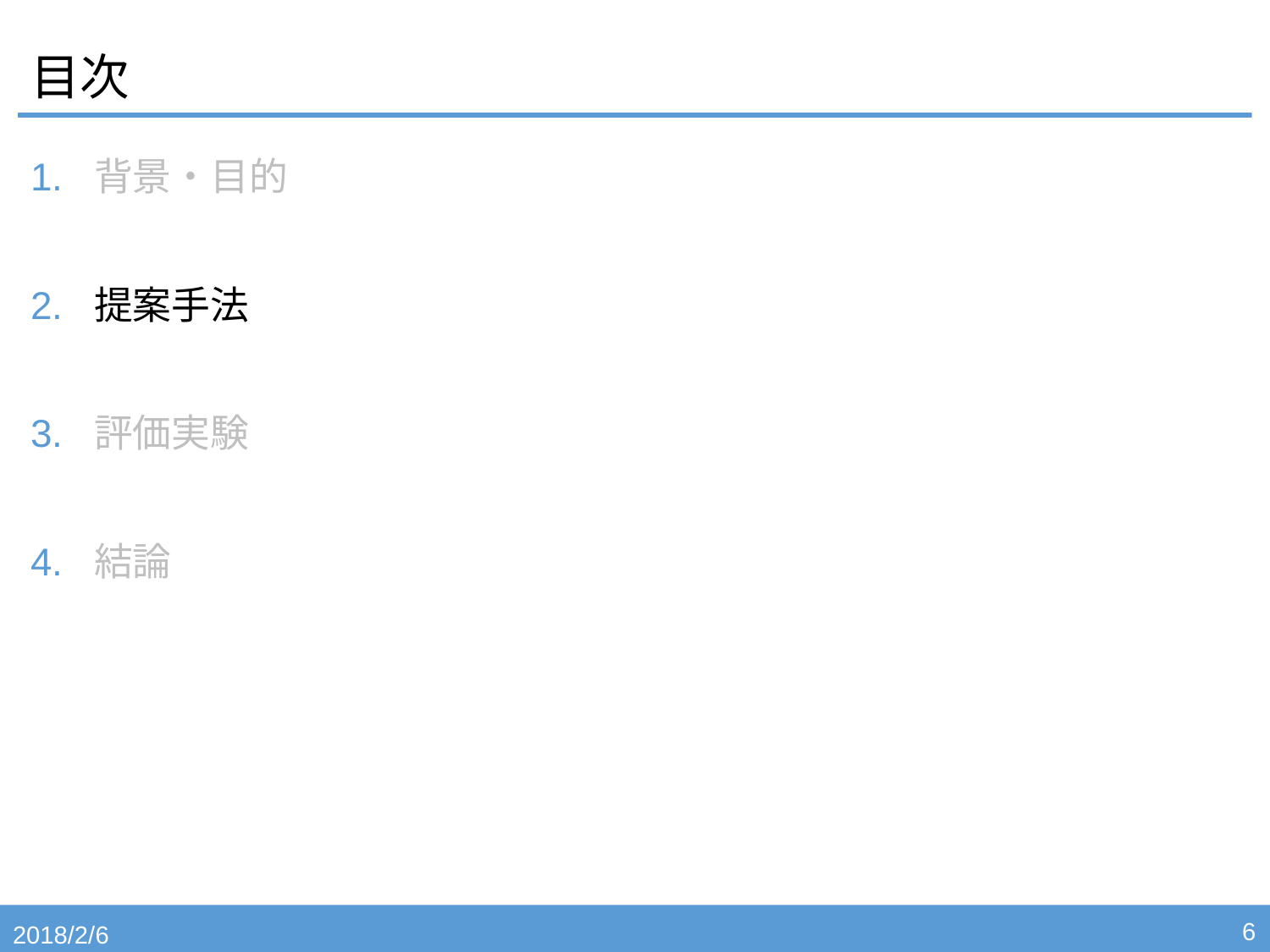

# 目次
背景・目的

提案手法

評価実験

結論

2018/2/6
6